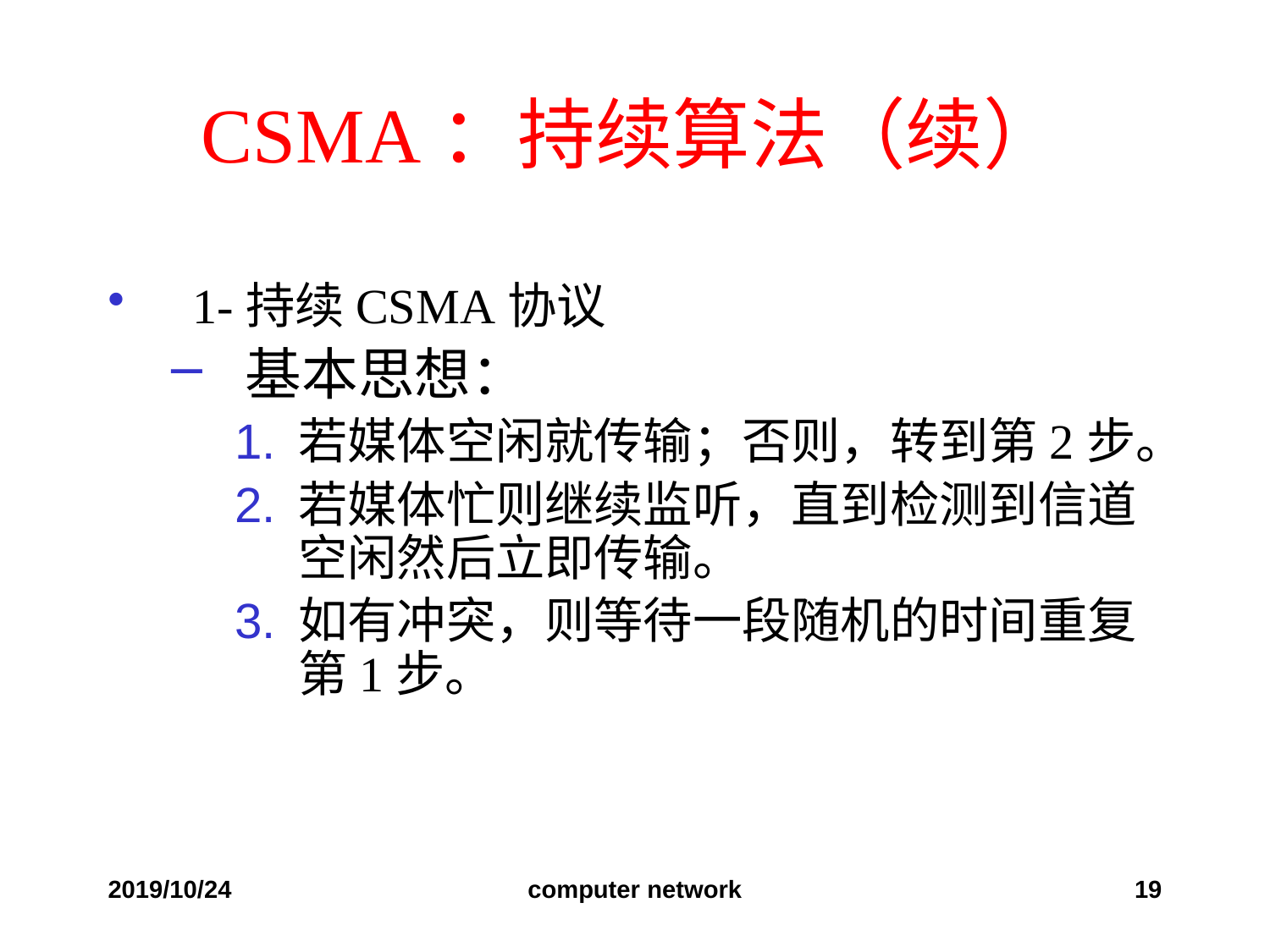

CSMA：持续算法（续）
1-持续CSMA协议
基本思想：
若媒体空闲就传输；否则，转到第2步。
若媒体忙则继续监听，直到检测到信道空闲然后立即传输。
如有冲突，则等待一段随机的时间重复第1步。
2019/10/24
computer network
19